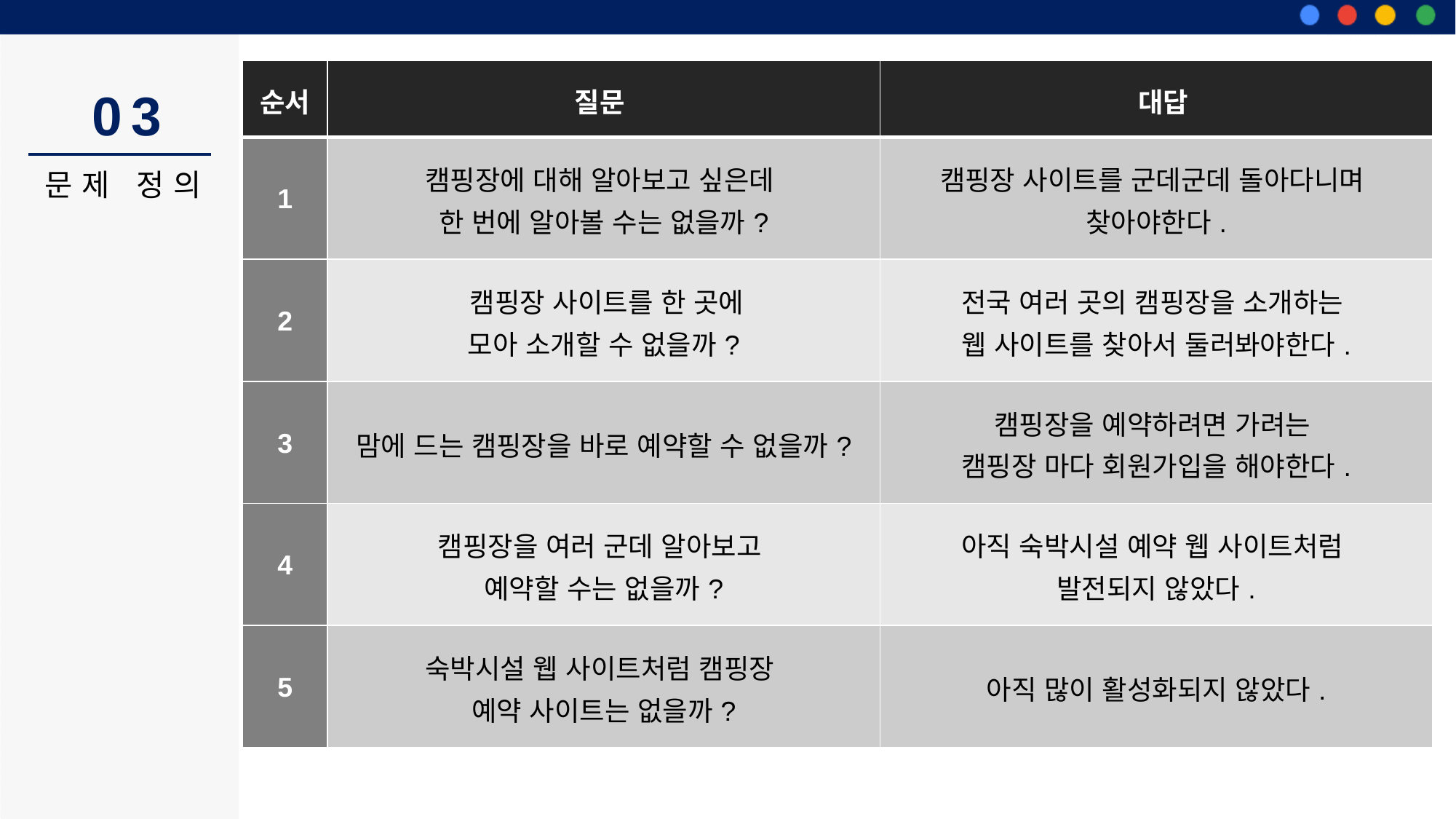

| 순서 | 질문 | 대답 |
| --- | --- | --- |
| 1 | 캠핑장에 대해 알아보고 싶은데 한 번에 알아볼 수는 없을까? | 캠핑장 사이트를 군데군데 돌아다니며 찾아야한다. |
| 2 | 캠핑장 사이트를 한 곳에 모아 소개할 수 없을까? | 전국 여러 곳의 캠핑장을 소개하는 웹 사이트를 찾아서 둘러봐야한다. |
| 3 | 맘에 드는 캠핑장을 바로 예약할 수 없을까? | 캠핑장을 예약하려면 가려는 캠핑장 마다 회원가입을 해야한다. |
| 4 | 캠핑장을 여러 군데 알아보고 예약할 수는 없을까? | 아직 숙박시설 예약 웹 사이트처럼 발전되지 않았다. |
| 5 | 숙박시설 웹 사이트처럼 캠핑장 예약 사이트는 없을까? | 아직 많이 활성화되지 않았다. |
03
문제 정의